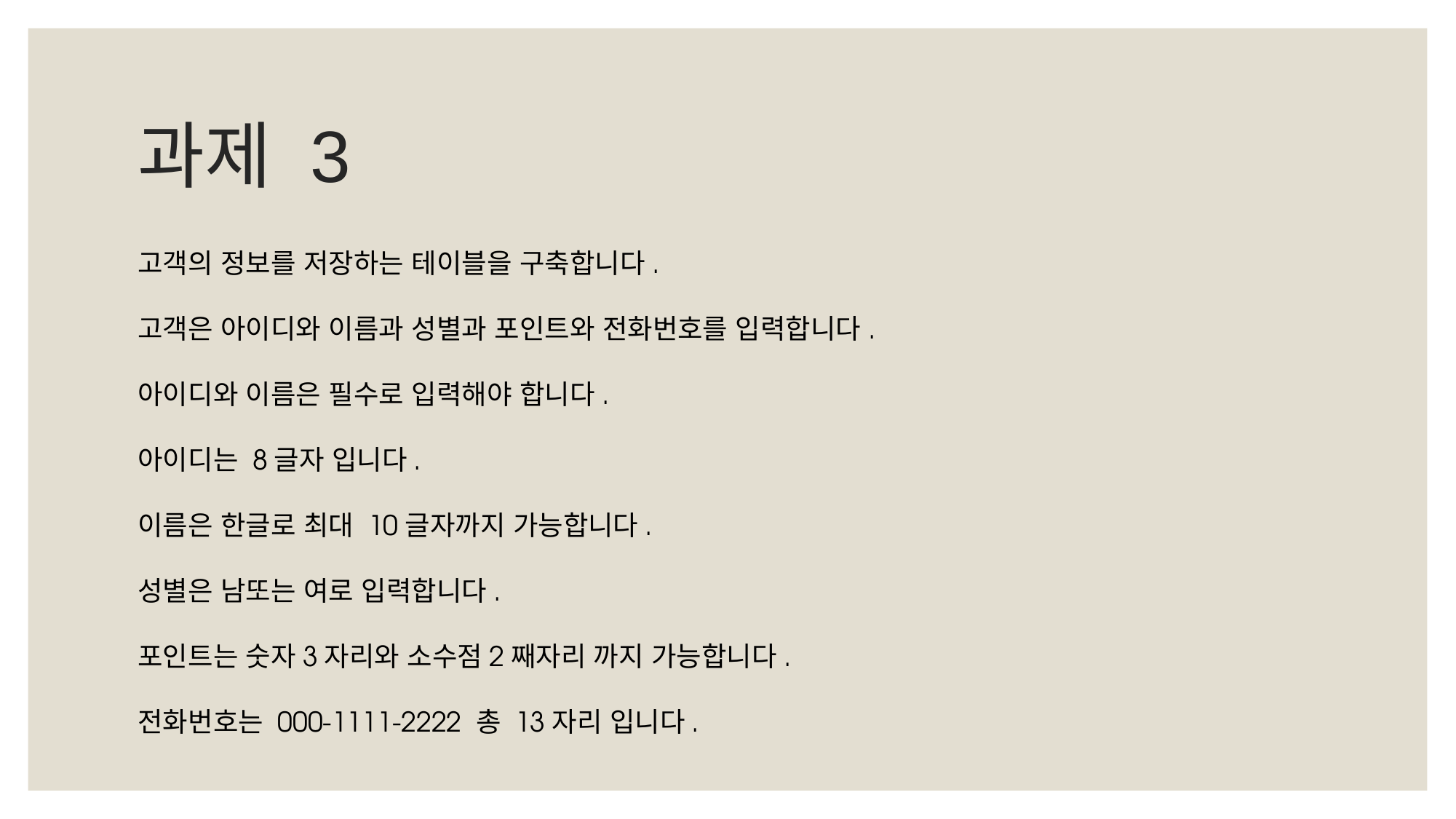

# 과제 3
고객의 정보를 저장하는 테이블을 구축합니다.
고객은 아이디와 이름과 성별과 포인트와 전화번호를 입력합니다.
아이디와 이름은 필수로 입력해야 합니다.
아이디는 8글자 입니다.
이름은 한글로 최대 10글자까지 가능합니다.
성별은 남또는 여로 입력합니다.
포인트는 숫자3자리와 소수점2째자리 까지 가능합니다.
전화번호는 000-1111-2222 총 13자리 입니다.